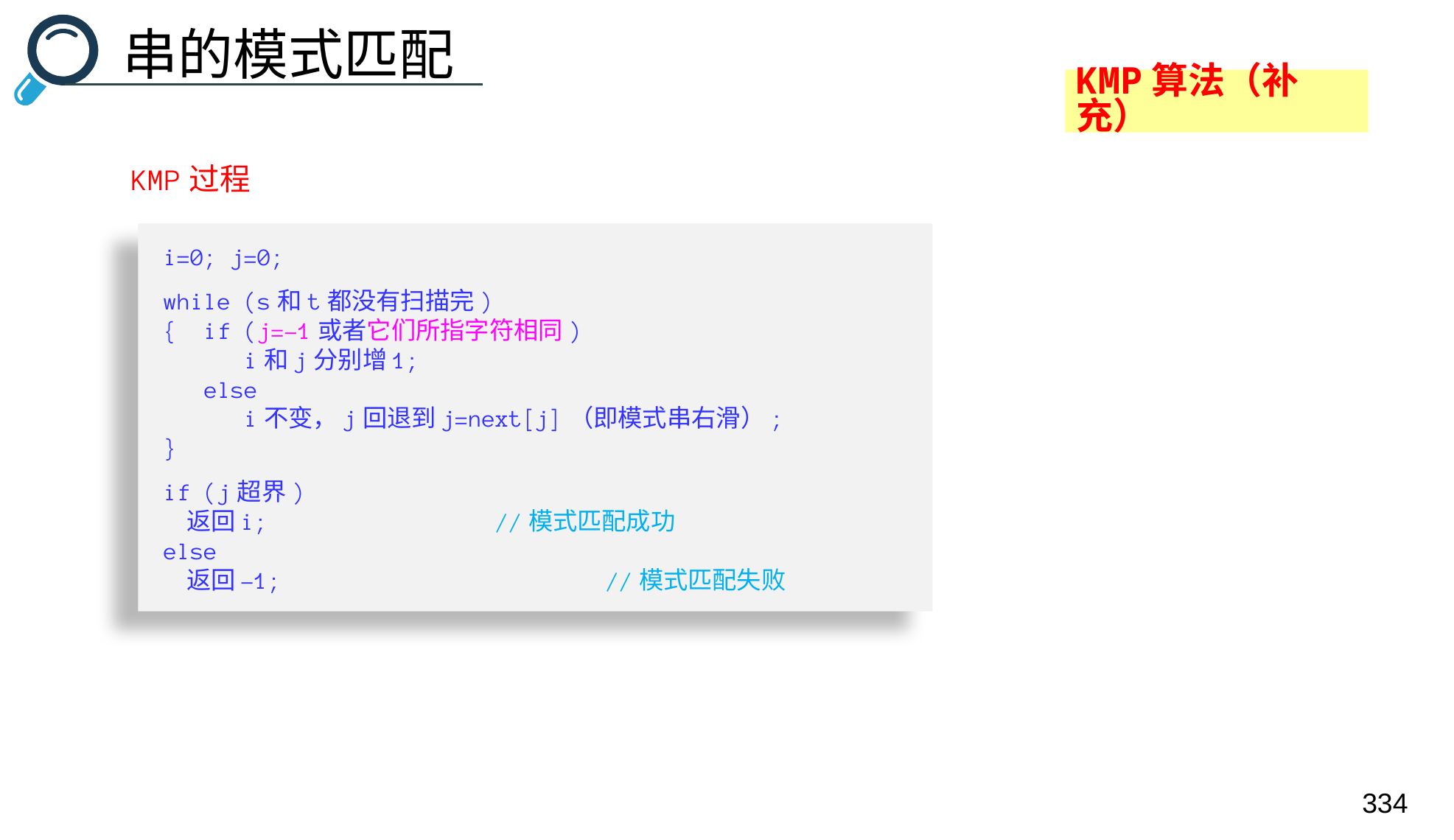

串的模式匹配
KMP算法（补充）
KMP过程
i=0; j=0;
while (s和t都没有扫描完)
{  if (j=-1或者它们所指字符相同)
      i和j分别增1;
   else
      i不变，j回退到j=next[j]（即模式串右滑）;
}
if (j超界)
   返回i;			//模式匹配成功
else
   返回-1;			//模式匹配失败
334